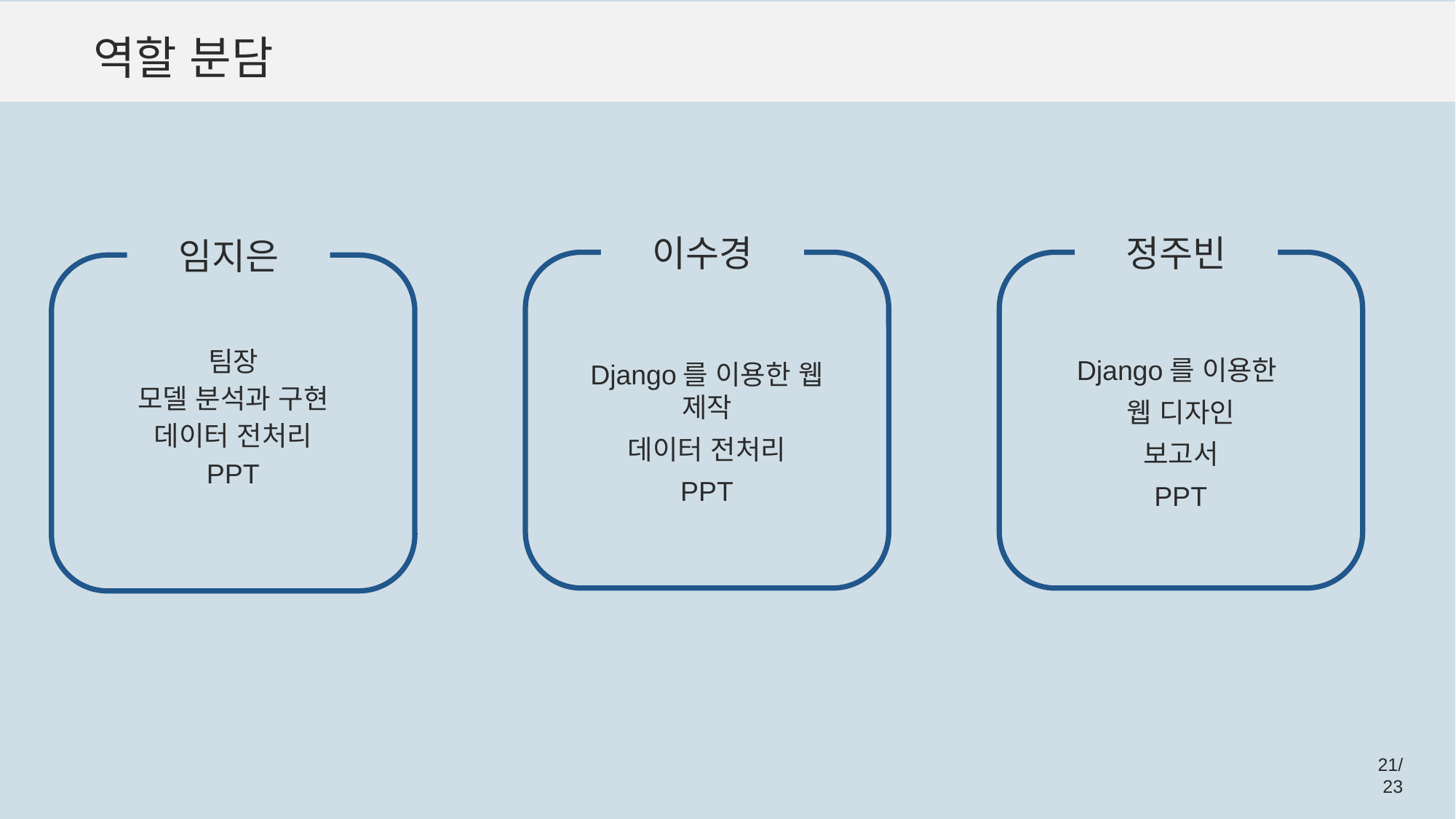

역할 분담
이수경
Django를 이용한 웹 제작
데이터 전처리
PPT
정주빈
Django를 이용한
웹 디자인
보고서
PPT
임지은
팀장
모델 분석과 구현
데이터 전처리
PPT

21/23